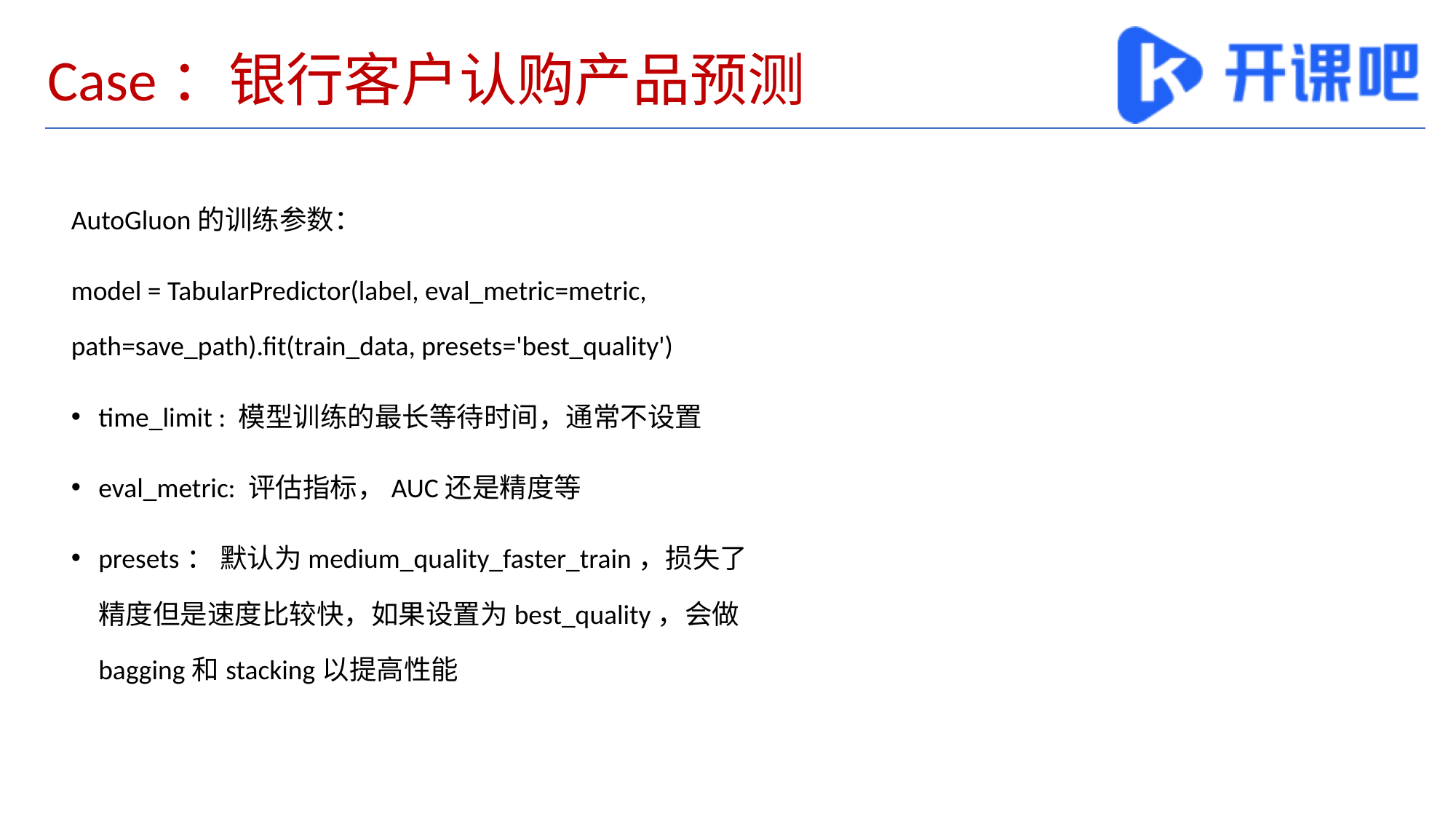

# Case：银行客户认购产品预测
AutoGluon的训练参数：
model = TabularPredictor(label, eval_metric=metric, path=save_path).fit(train_data, presets='best_quality')
time_limit : 模型训练的最长等待时间，通常不设置
eval_metric: 评估指标，AUC还是精度等
presets： 默认为medium_quality_faster_train，损失了精度但是速度比较快，如果设置为best_quality，会做bagging和stacking以提高性能